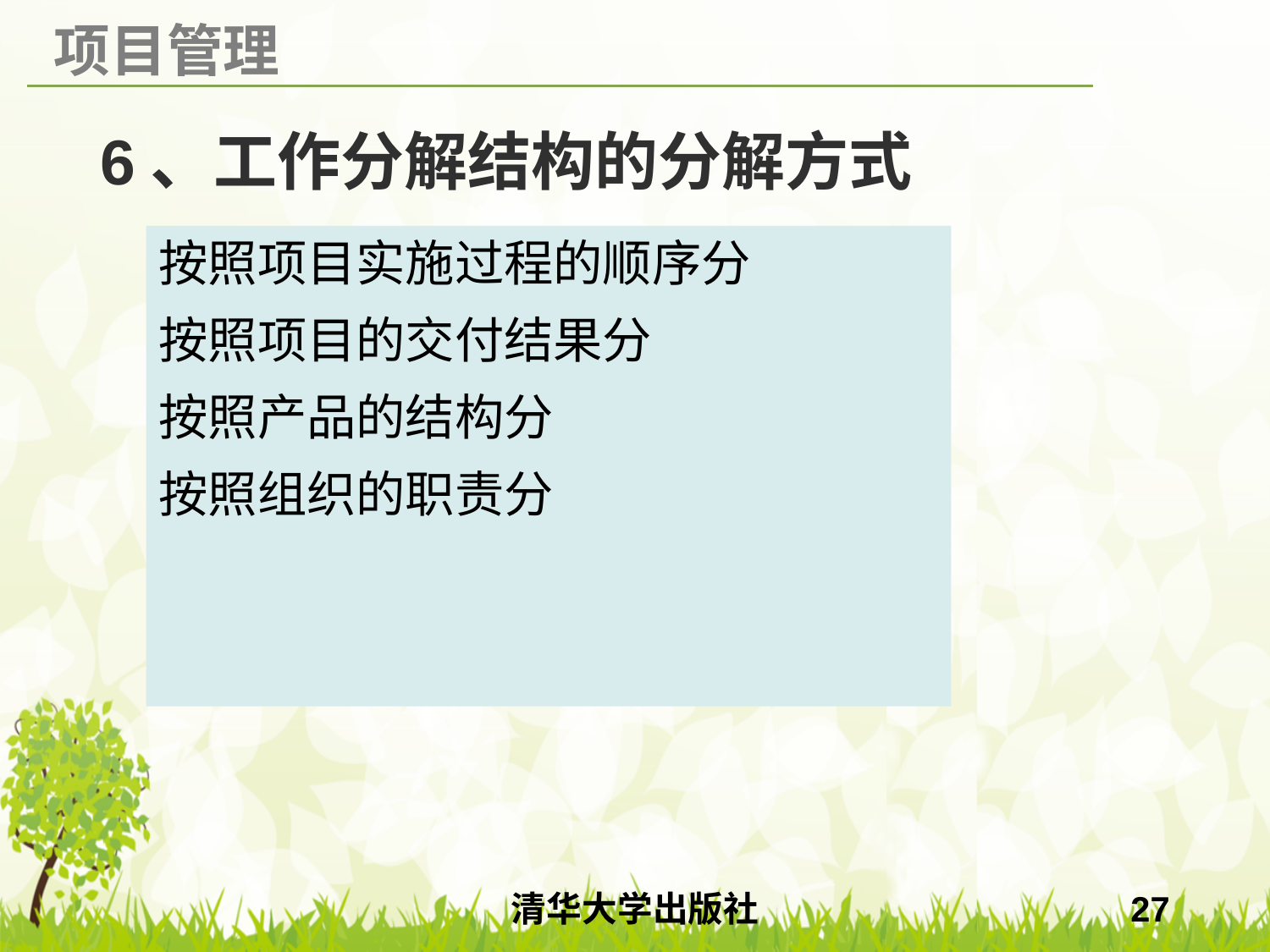

# 6、工作分解结构的分解方式
按照项目实施过程的顺序分
按照项目的交付结果分
按照产品的结构分
按照组织的职责分
清华大学出版社
27